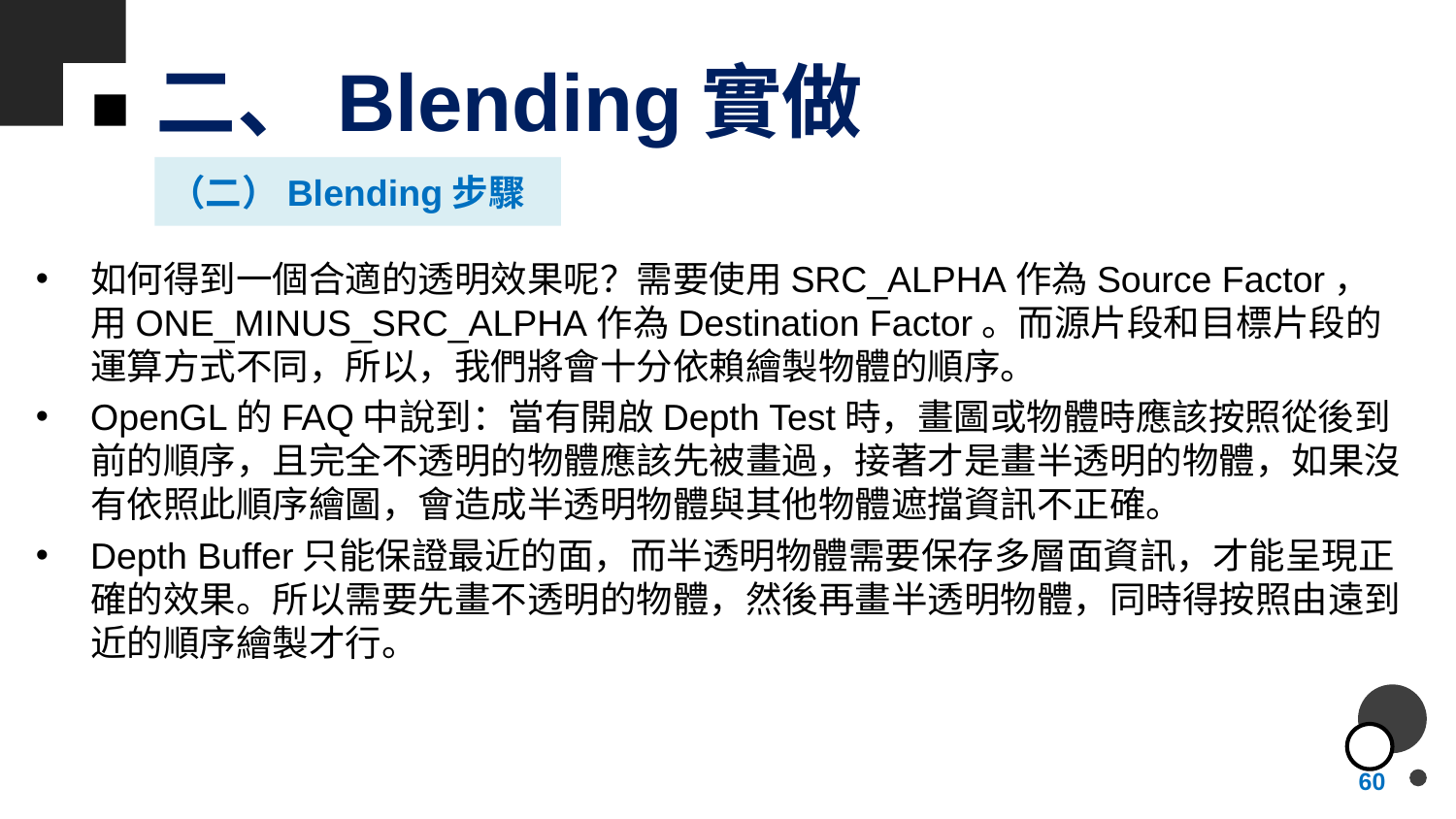

# 二、Blending實做
（二）Blending步驟
如何得到一個合適的透明效果呢？需要使用SRC_ALPHA作為Source Factor，用ONE_MINUS_SRC_ALPHA作為Destination Factor。而源片段和目標片段的運算方式不同，所以，我們將會十分依賴繪製物體的順序。
OpenGL的FAQ中說到：當有開啟Depth Test時，畫圖或物體時應該按照從後到前的順序，且完全不透明的物體應該先被畫過，接著才是畫半透明的物體，如果沒有依照此順序繪圖，會造成半透明物體與其他物體遮擋資訊不正確。
Depth Buffer只能保證最近的面，而半透明物體需要保存多層面資訊，才能呈現正確的效果。所以需要先畫不透明的物體，然後再畫半透明物體，同時得按照由遠到近的順序繪製才行。

60